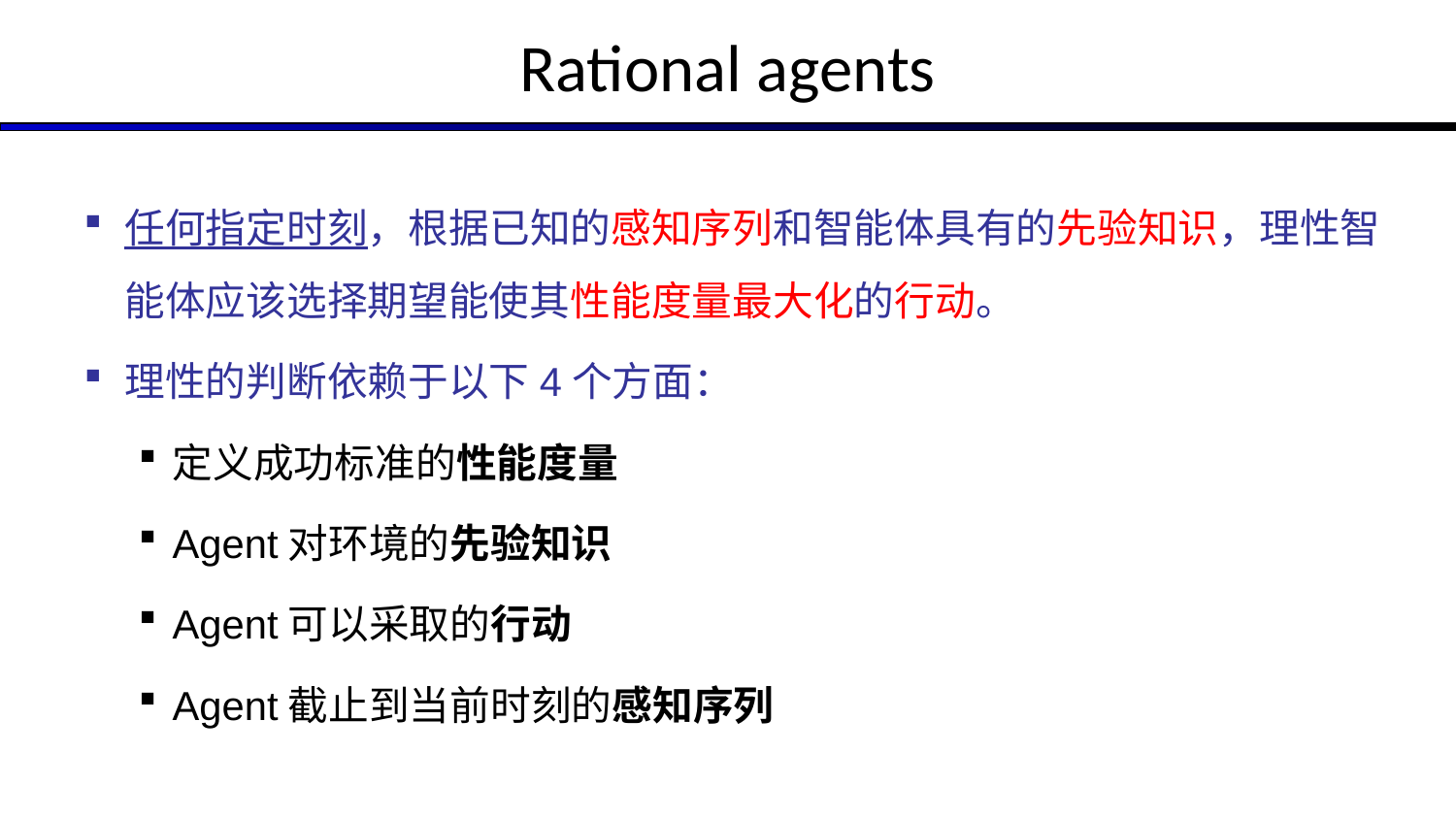

Rational agents
任何指定时刻，根据已知的感知序列和智能体具有的先验知识，理性智能体应该选择期望能使其性能度量最大化的行动。
理性的判断依赖于以下4个方面：
定义成功标准的性能度量
Agent对环境的先验知识
Agent可以采取的行动
Agent截止到当前时刻的感知序列